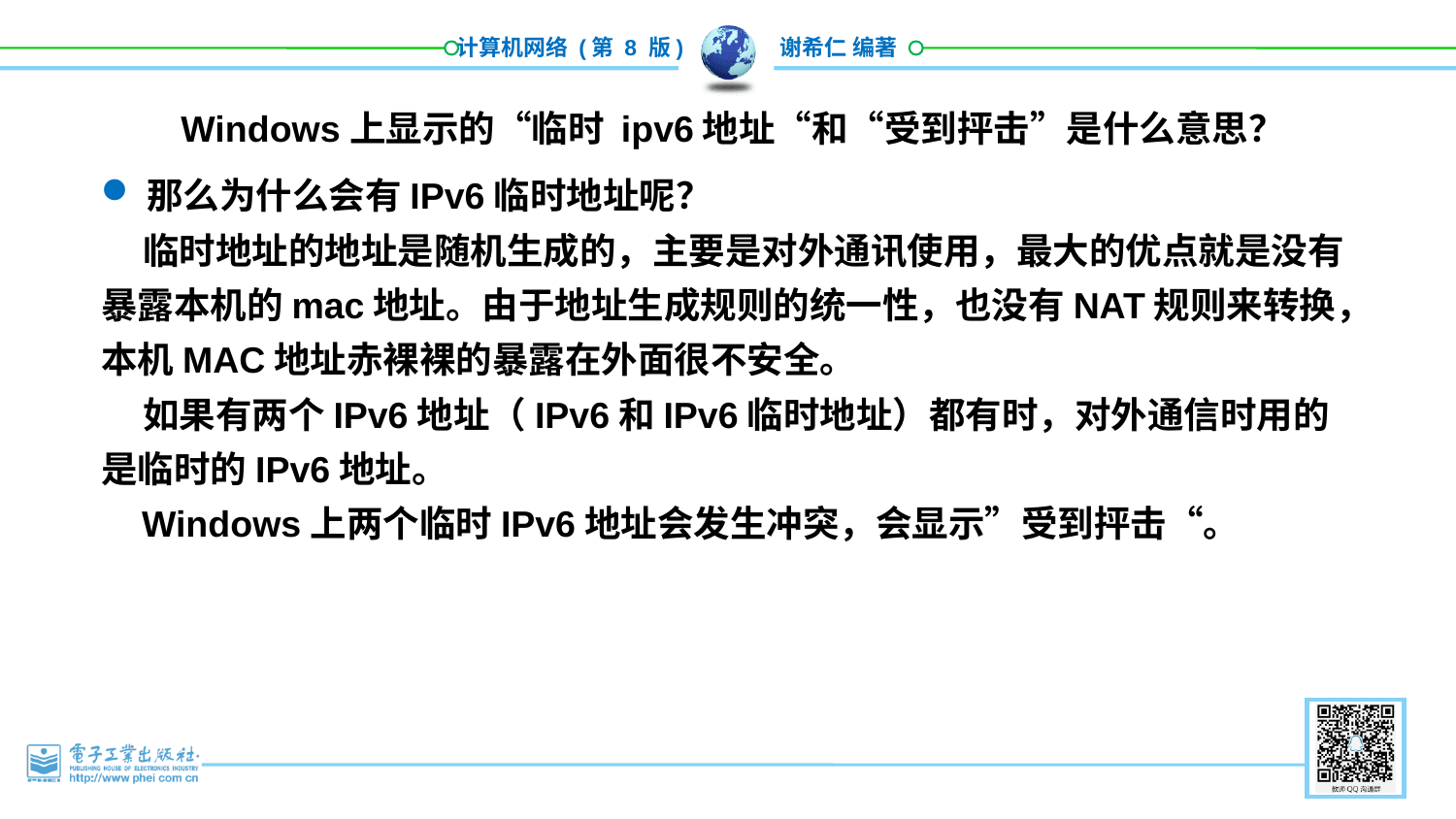

Windows上显示的“临时 ipv6地址“和“受到抨击”是什么意思？的后缀
那么为什么会有IPv6临时地址呢？
    临时地址的地址是随机生成的，主要是对外通讯使用，最大的优点就是没有暴露本机的mac地址。由于地址生成规则的统一性，也没有NAT规则来转换，本机MAC地址赤裸裸的暴露在外面很不安全。
    如果有两个IPv6地址（IPv6和IPv6临时地址）都有时，对外通信时用的是临时的IPv6地址。
    Windows上两个临时IPv6地址会发生冲突，会显示”受到抨击“。